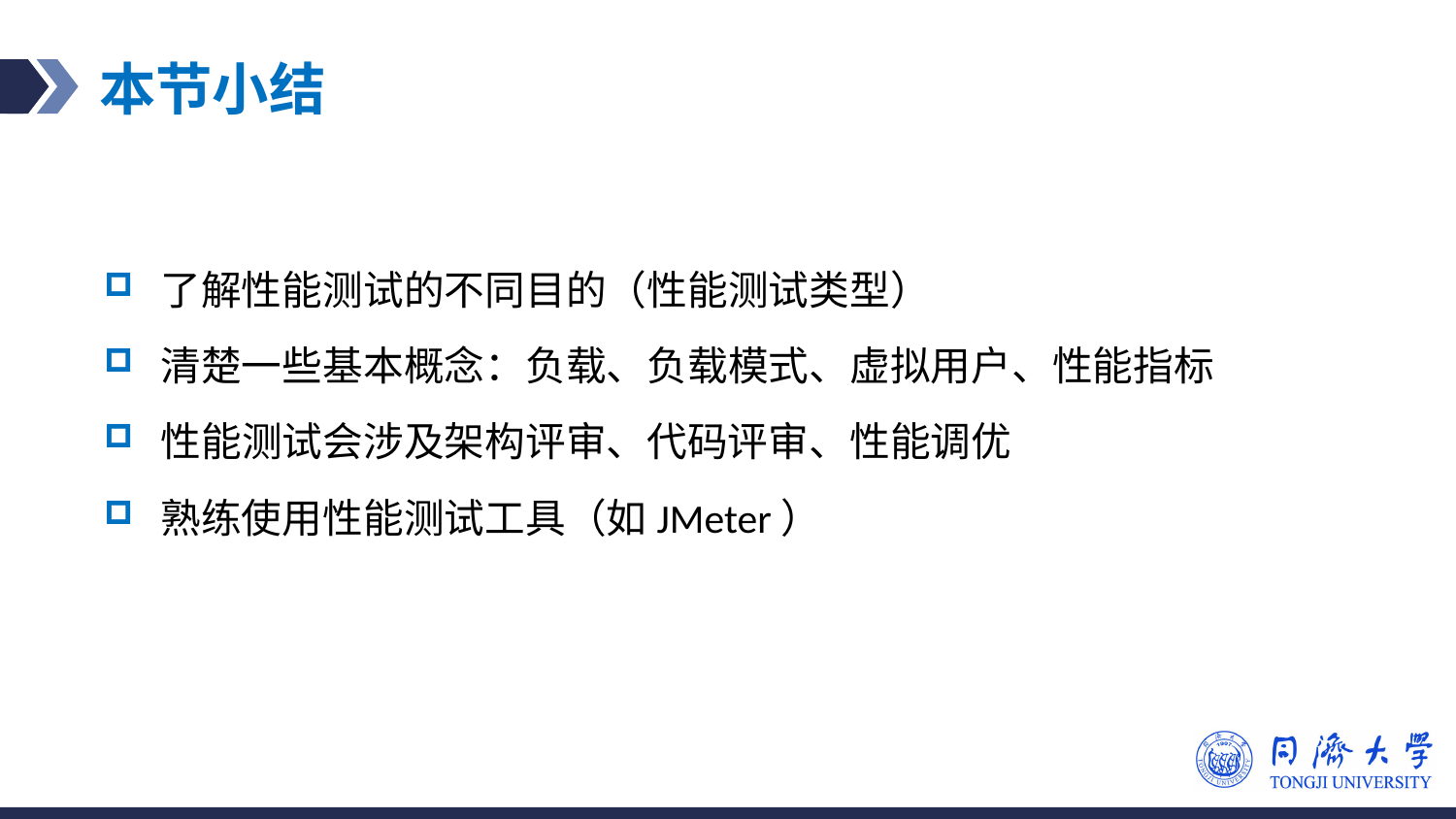

# 本节小结
了解性能测试的不同目的（性能测试类型）
清楚一些基本概念：负载、负载模式、虚拟用户、性能指标
性能测试会涉及架构评审、代码评审、性能调优
熟练使用性能测试工具（如JMeter）